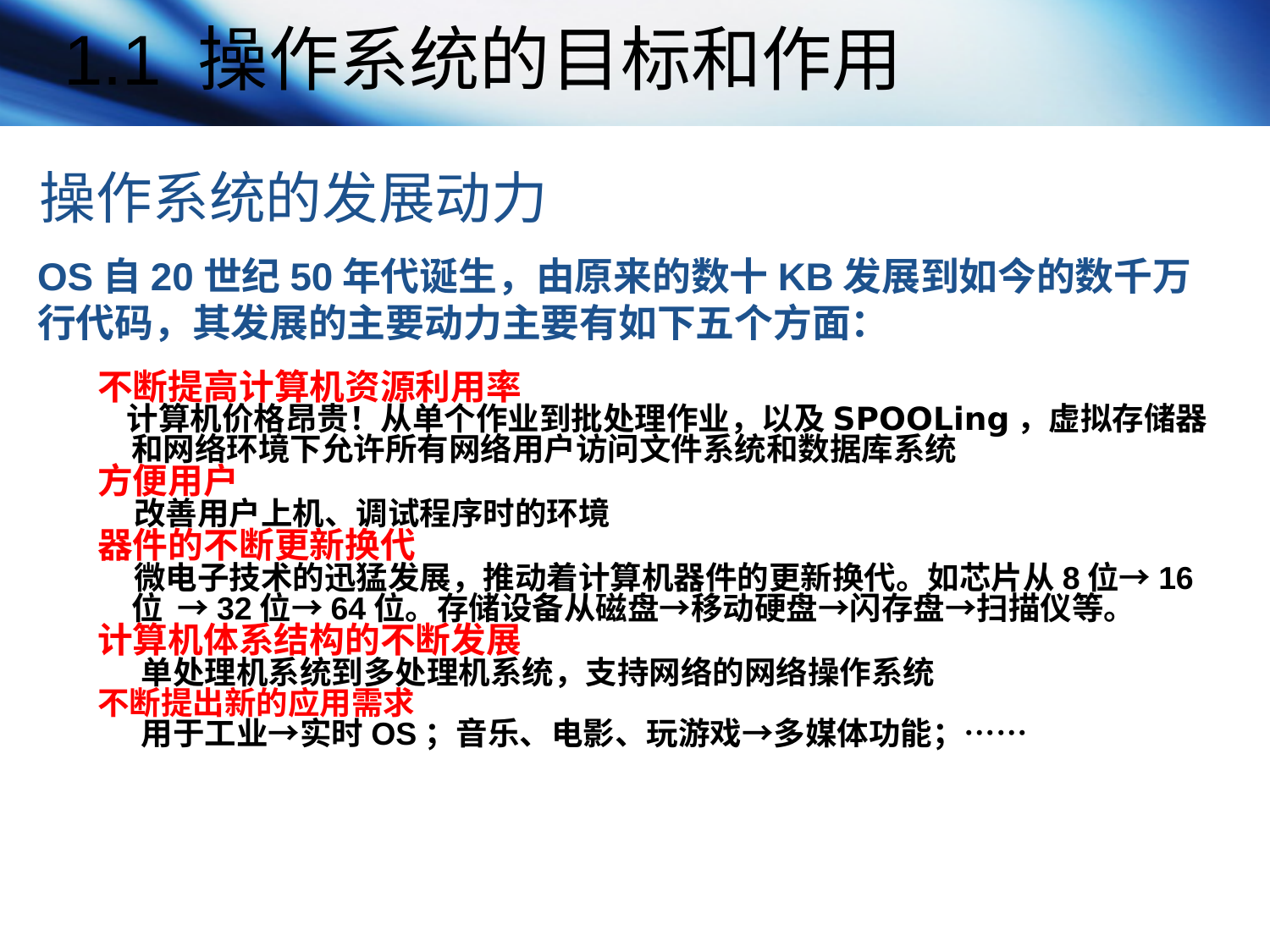

1.1 操作系统的目标和作用
操作系统的发展动力
OS自20世纪50年代诞生，由原来的数十KB发展到如今的数千万行代码，其发展的主要动力主要有如下五个方面：
不断提高计算机资源利用率
   计算机价格昂贵！从单个作业到批处理作业，以及SPOOLing，虚拟存储器和网络环境下允许所有网络用户访问文件系统和数据库系统
方便用户
    改善用户上机、调试程序时的环境
器件的不断更新换代
    微电子技术的迅猛发展，推动着计算机器件的更新换代。如芯片从8位→16位  →32位→64位。存储设备从磁盘→移动硬盘→闪存盘→扫描仪等。
计算机体系结构的不断发展
     单处理机系统到多处理机系统，支持网络的网络操作系统
不断提出新的应用需求
     用于工业→实时OS；音乐、电影、玩游戏→多媒体功能；……